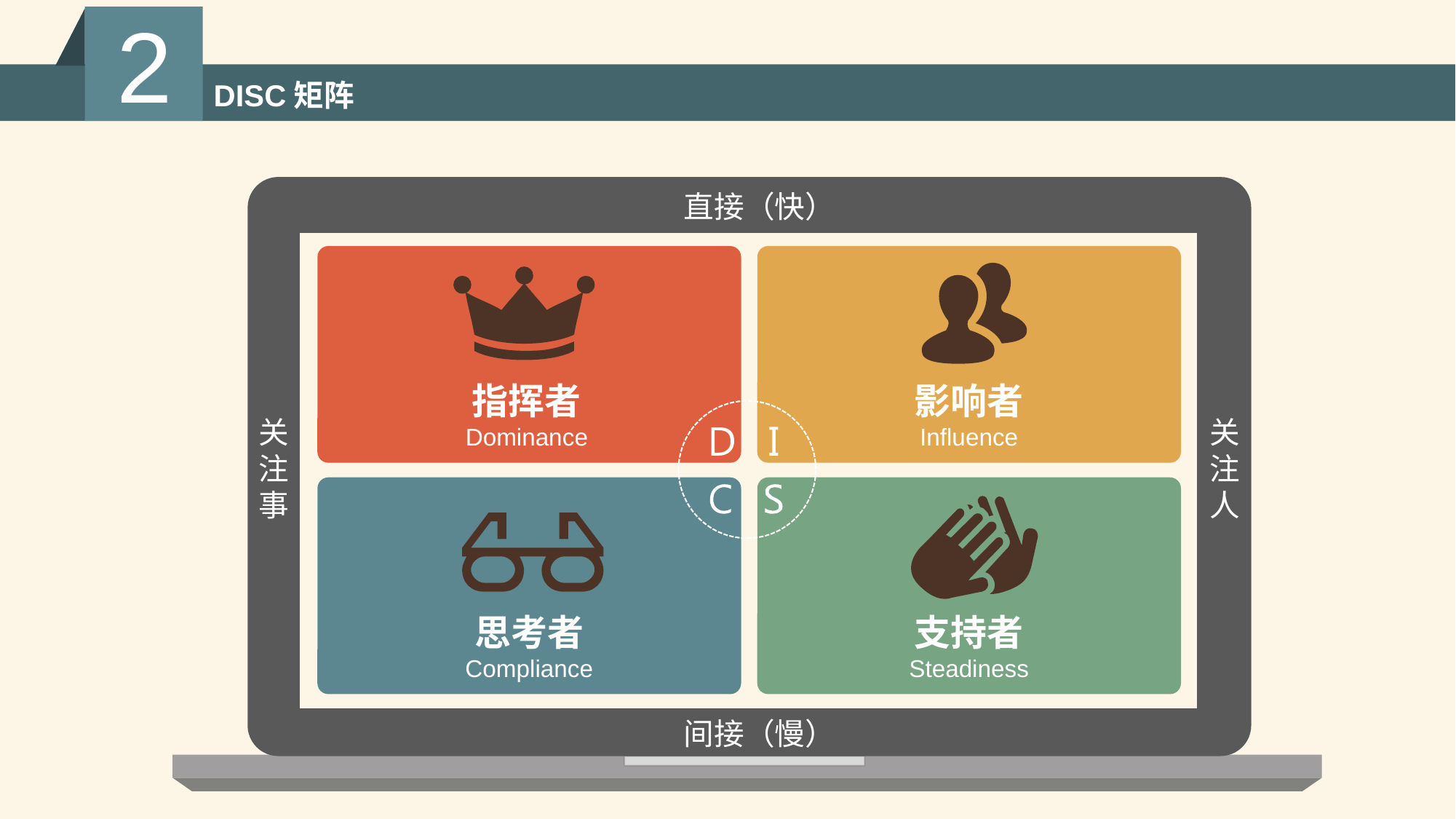

2

DISC矩阵

直接（快）

指挥者
Dominance
影响者
Influence

关
注
事
关
注
人

思考者
Compliance
支持者
Steadiness
间接（慢）